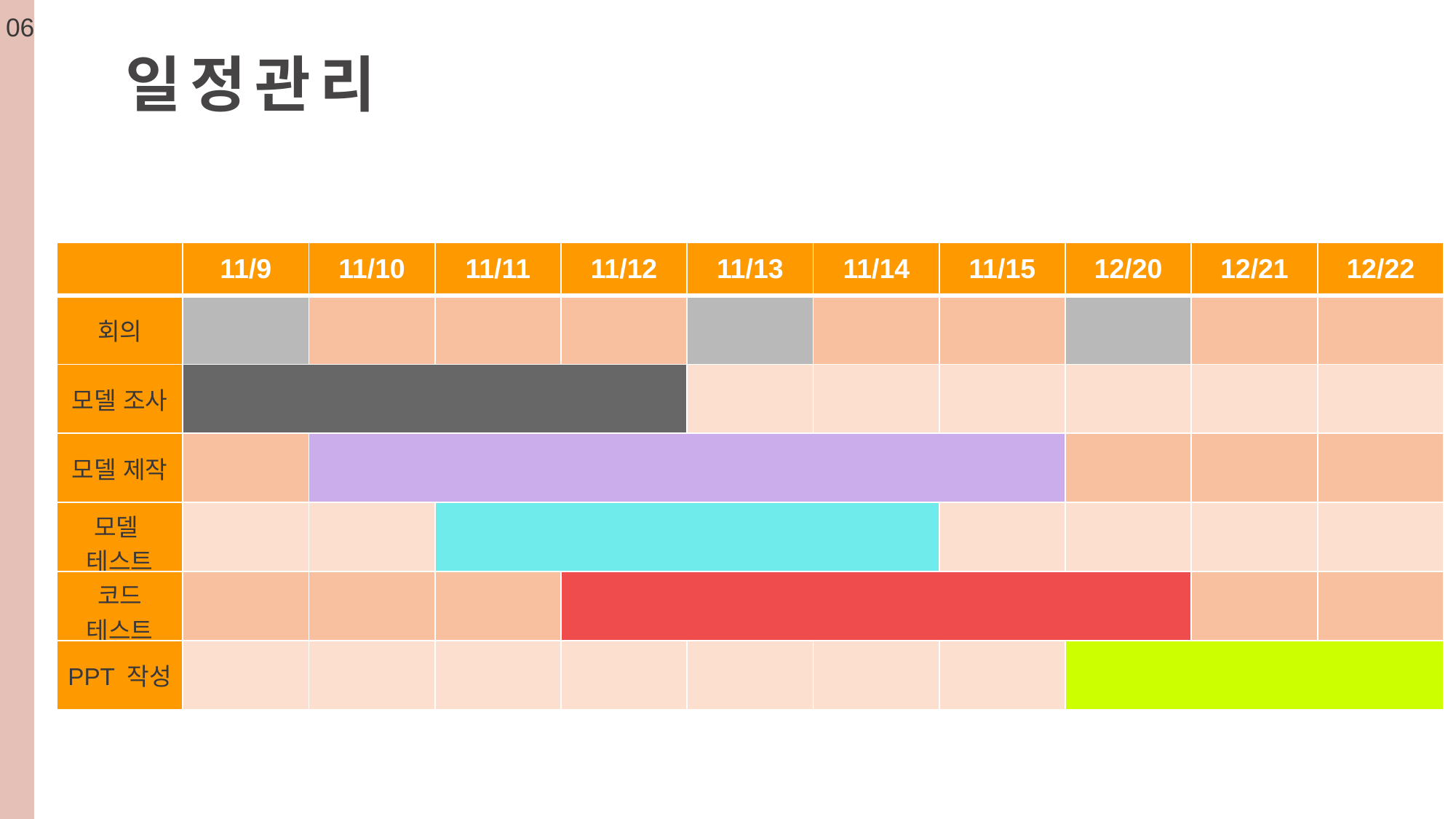

06
일정관리

|  | 11/9 | 11/10 | 11/11 | 11/12 | 11/13 | 11/14 | 11/15 | 12/20 | 12/21 | 12/22 |
| --- | --- | --- | --- | --- | --- | --- | --- | --- | --- | --- |
| 회의 |  |  |  |  |  |  |  |  |  |  |
| 모델 조사 |  |  |  |  |  |  |  |  |  |  |
| 모델 제작 |  |  |  |  |  |  |  |  |  |  |
| 모델 테스트 |  |  |  |  |  |  |  |  |  |  |
| 코드 테스트 |  |  |  |  |  |  |  |  |  |  |
| PPT 작성 |  |  |  |  |  |  |  |  |  |  |